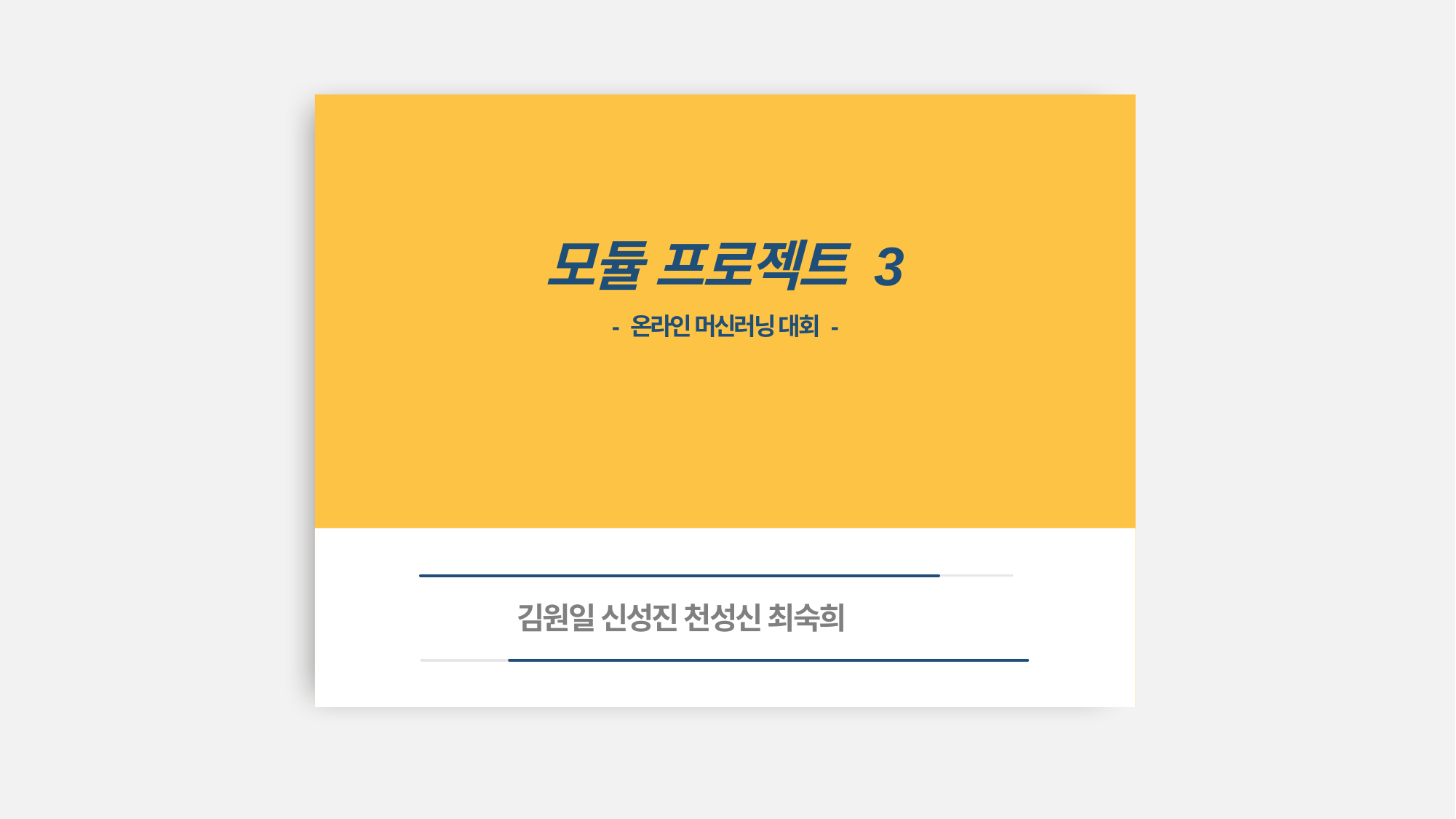

모듈 프로젝트 3
- 온라인 머신러닝 대회 -

김원일 신성진 천성신 최숙희